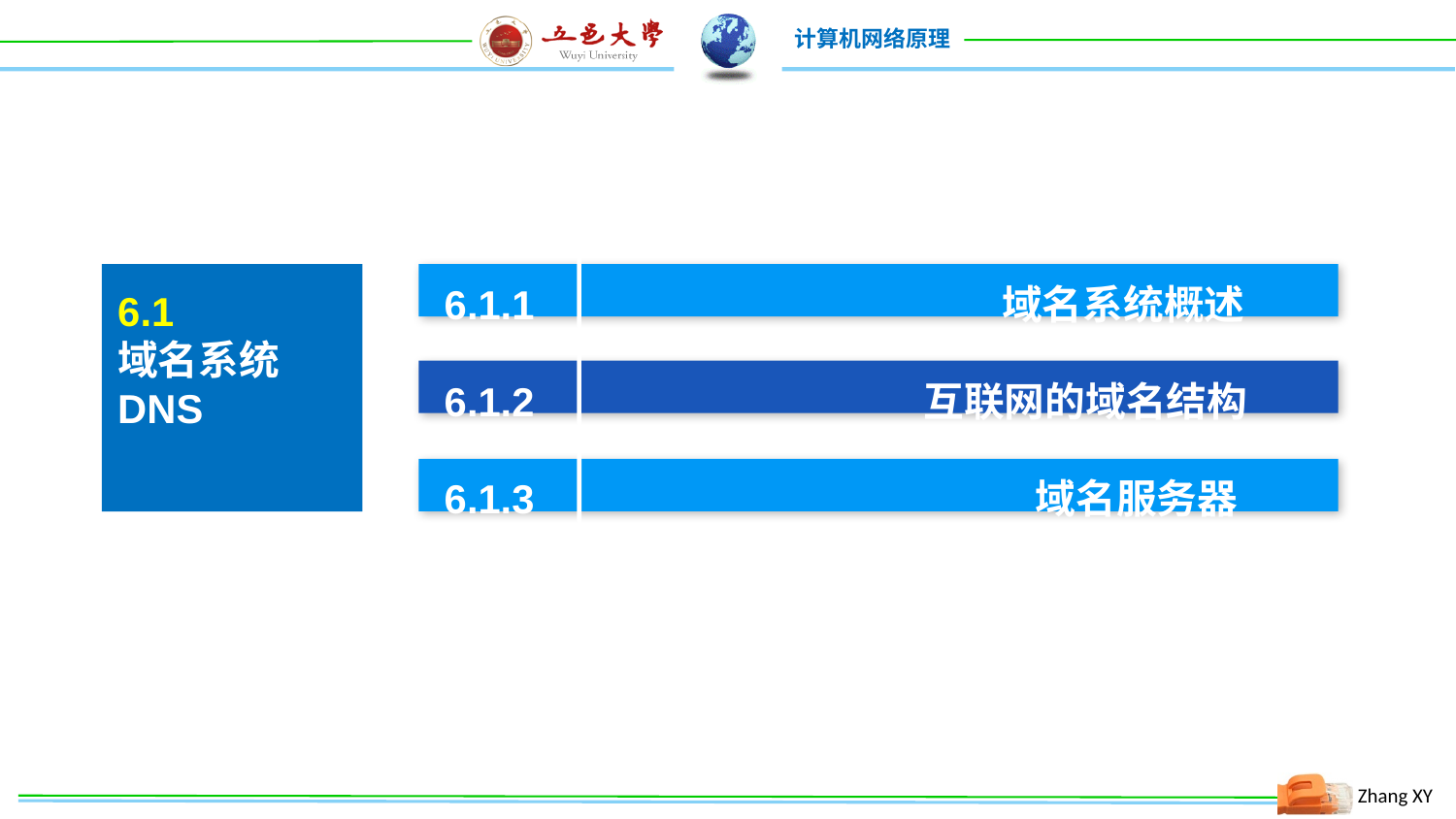

6.1.1                                         域名系统概述
6.1.2                                  互联网的域名结构
6.1.3                                            域名服务器

6.1
域名系统 DNS